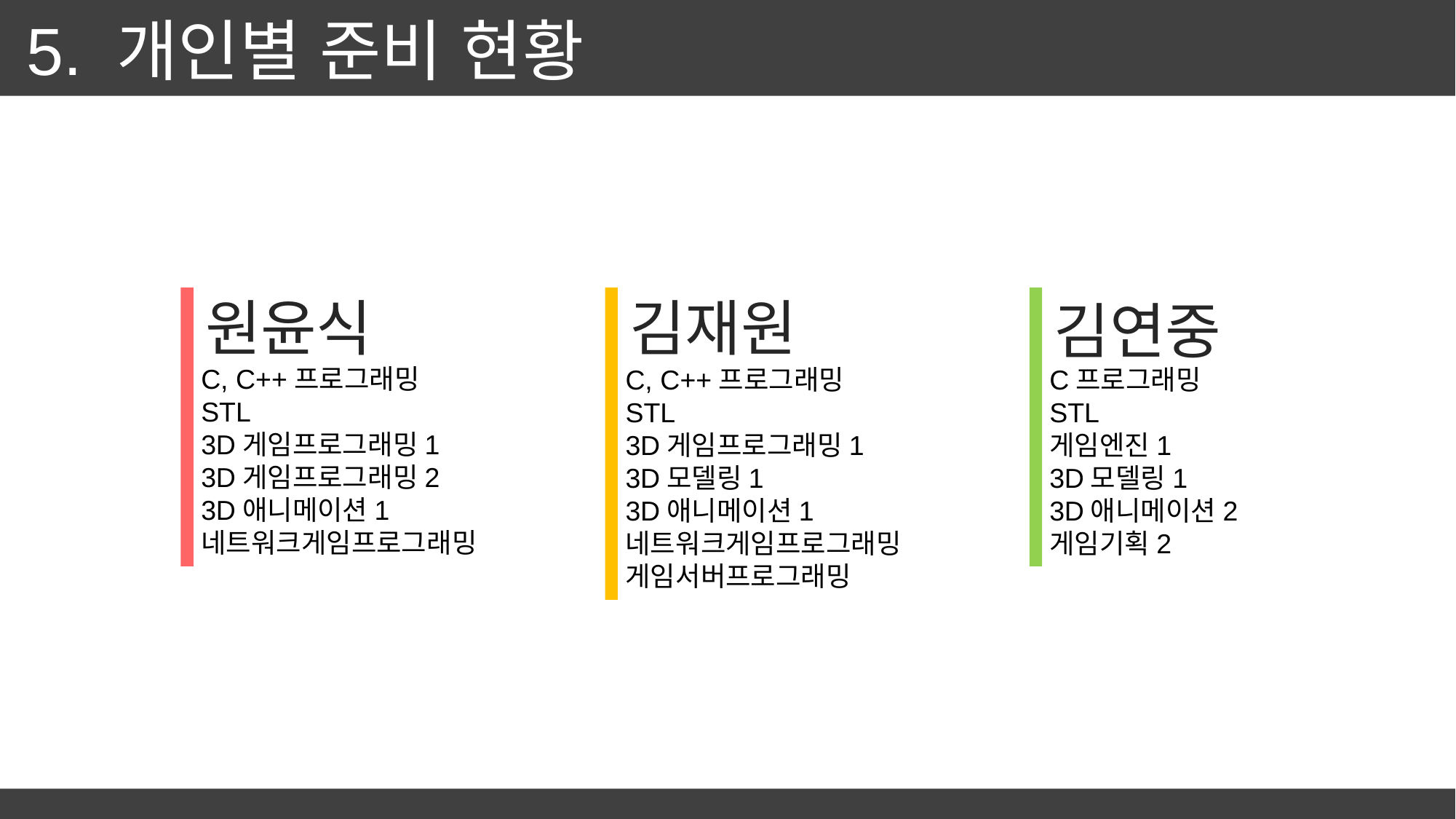

5. 개인별 준비 현황
원윤식
김재원

김연중
C, C++프로그래밍
STL
3D게임프로그래밍1
3D게임프로그래밍2
3D애니메이션1
네트워크게임프로그래밍
C프로그래밍
STL
게임엔진1
3D모델링1
3D애니메이션2
게임기획2
C, C++프로그래밍
STL
3D게임프로그래밍1
3D모델링1
3D애니메이션1
네트워크게임프로그래밍
게임서버프로그래밍